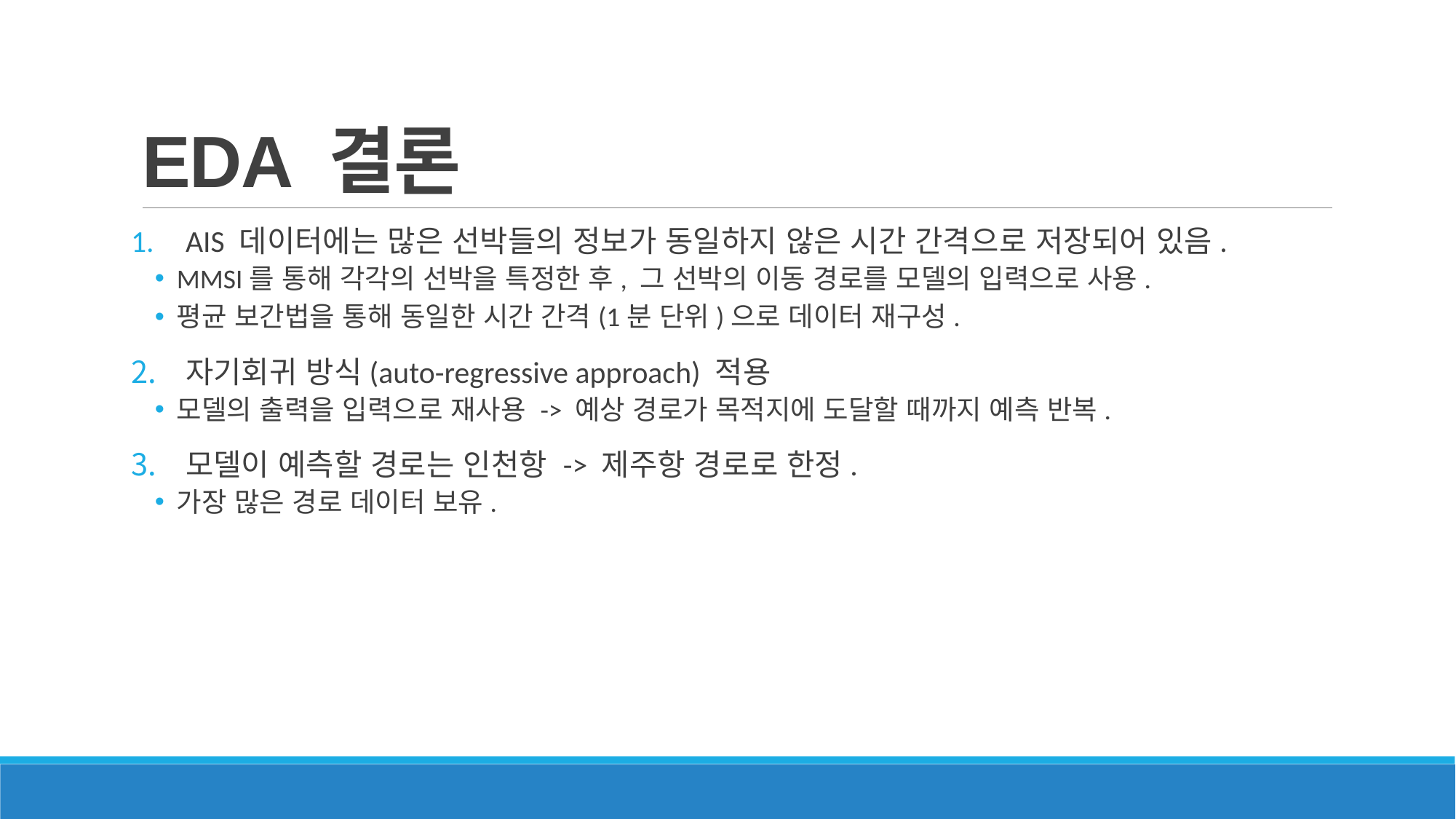

# EDA 결론
AIS 데이터에는 많은 선박들의 정보가 동일하지 않은 시간 간격으로 저장되어 있음.
MMSI를 통해 각각의 선박을 특정한 후, 그 선박의 이동 경로를 모델의 입력으로 사용.
평균 보간법을 통해 동일한 시간 간격(1분 단위)으로 데이터 재구성.
자기회귀 방식(auto-regressive approach) 적용
모델의 출력을 입력으로 재사용 -> 예상 경로가 목적지에 도달할 때까지 예측 반복.
모델이 예측할 경로는 인천항 -> 제주항 경로로 한정.
가장 많은 경로 데이터 보유.